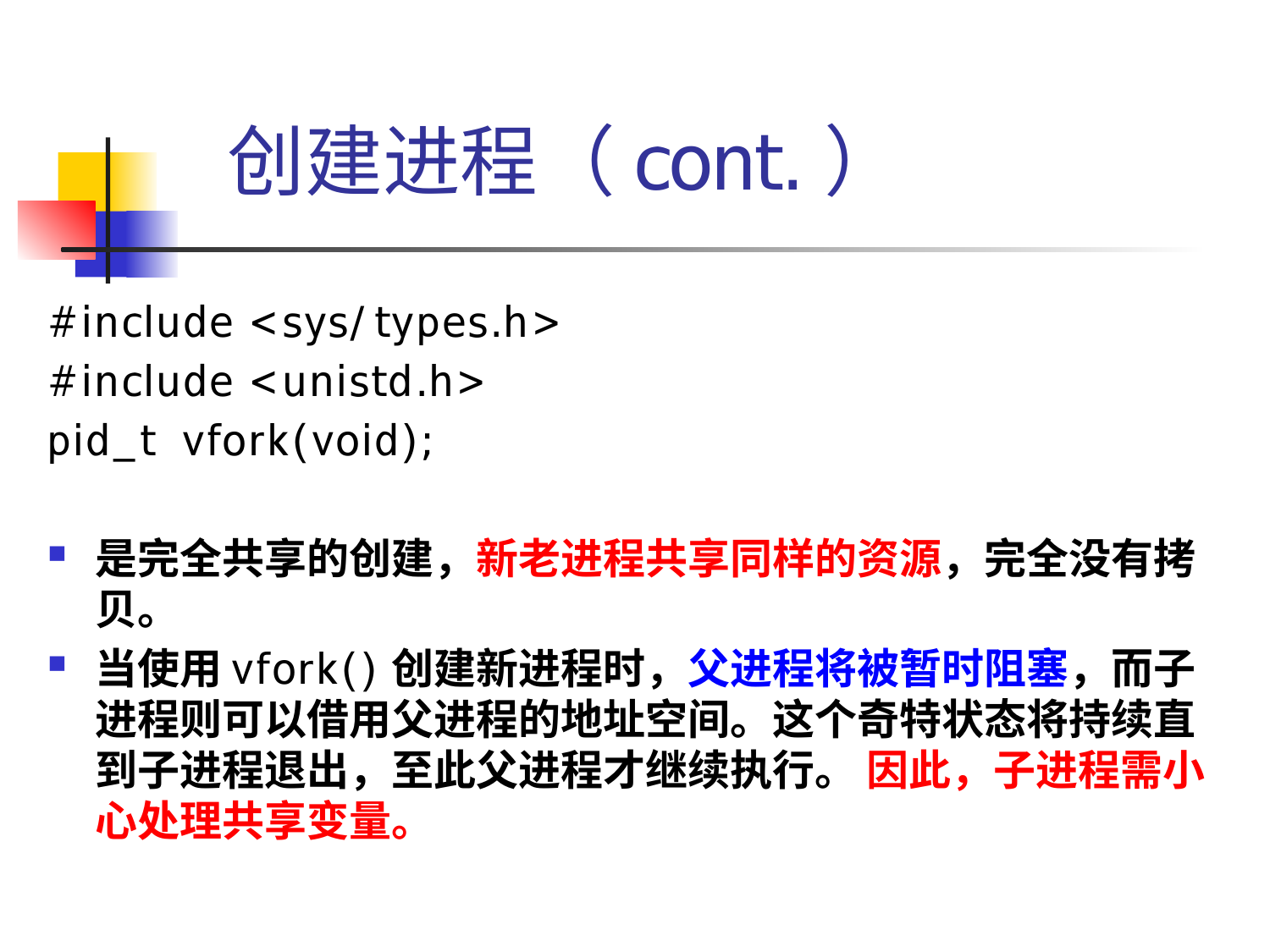

# 创建进程（cont.）
#include <sys/types.h>
#include <unistd.h>
pid_t  vfork(void);

是完全共享的创建，新老进程共享同样的资源，完全没有拷贝。
当使用vfork()创建新进程时，父进程将被暂时阻塞，而子进程则可以借用父进程的地址空间。这个奇特状态将持续直到子进程退出，至此父进程才继续执行。 因此，子进程需小心处理共享变量。